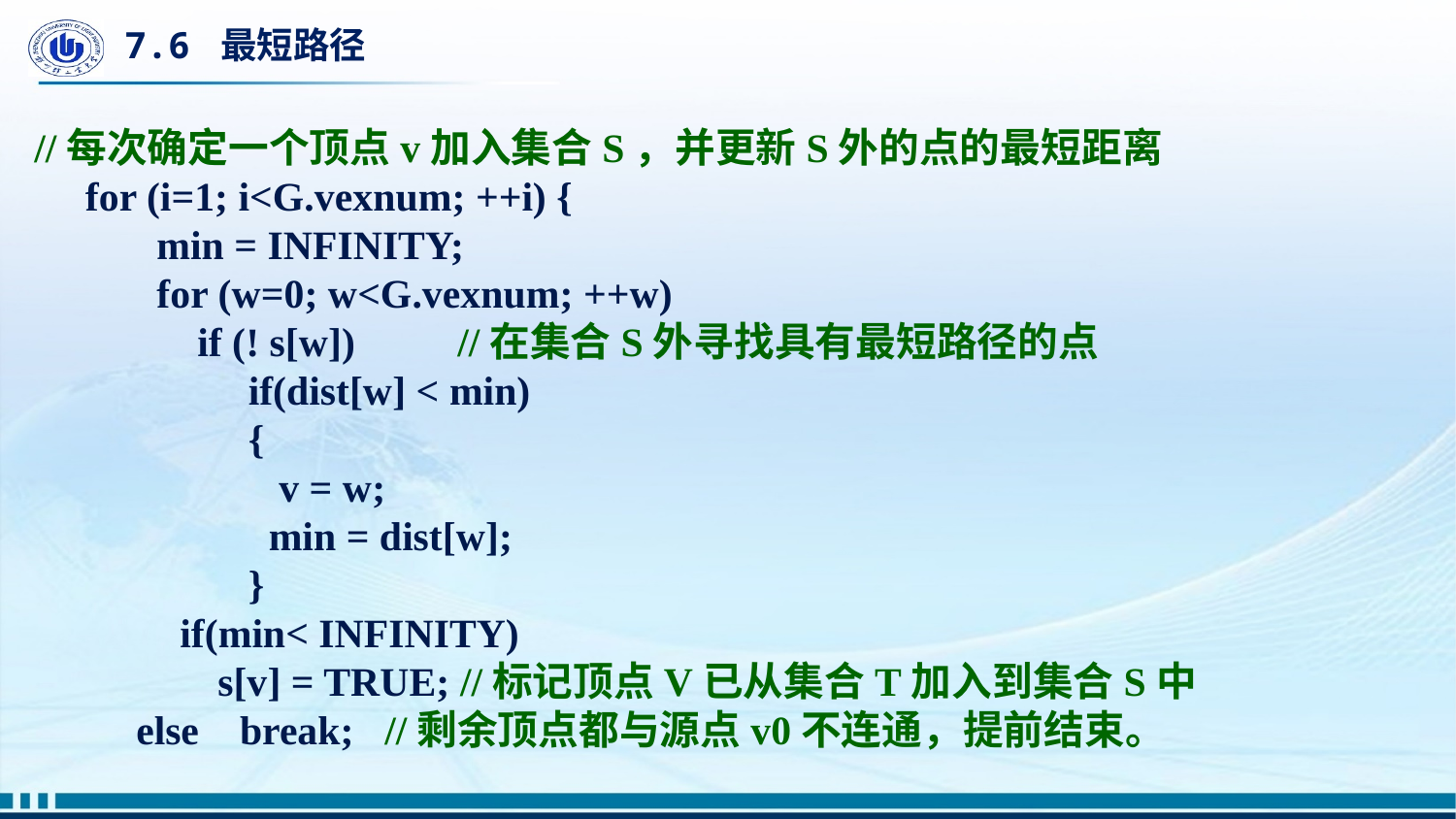

# 7.6 最短路径
//每次确定一个顶点v加入集合S，并更新S外的点的最短距离
     for (i=1; i<G.vexnum; ++i) {
            min = INFINITY;
            for (w=0; w<G.vexnum; ++w)
                if (! s[w])          //在集合S外寻找具有最短路径的点
                     if(dist[w] < min)
                     {
                        v = w;
                       min = dist[w];
                     }
	if(min< INFINITY)
                  s[v] = TRUE; //标记顶点V已从集合T加入到集合S中
          else    break;   //剩余顶点都与源点v0不连通，提前结束。